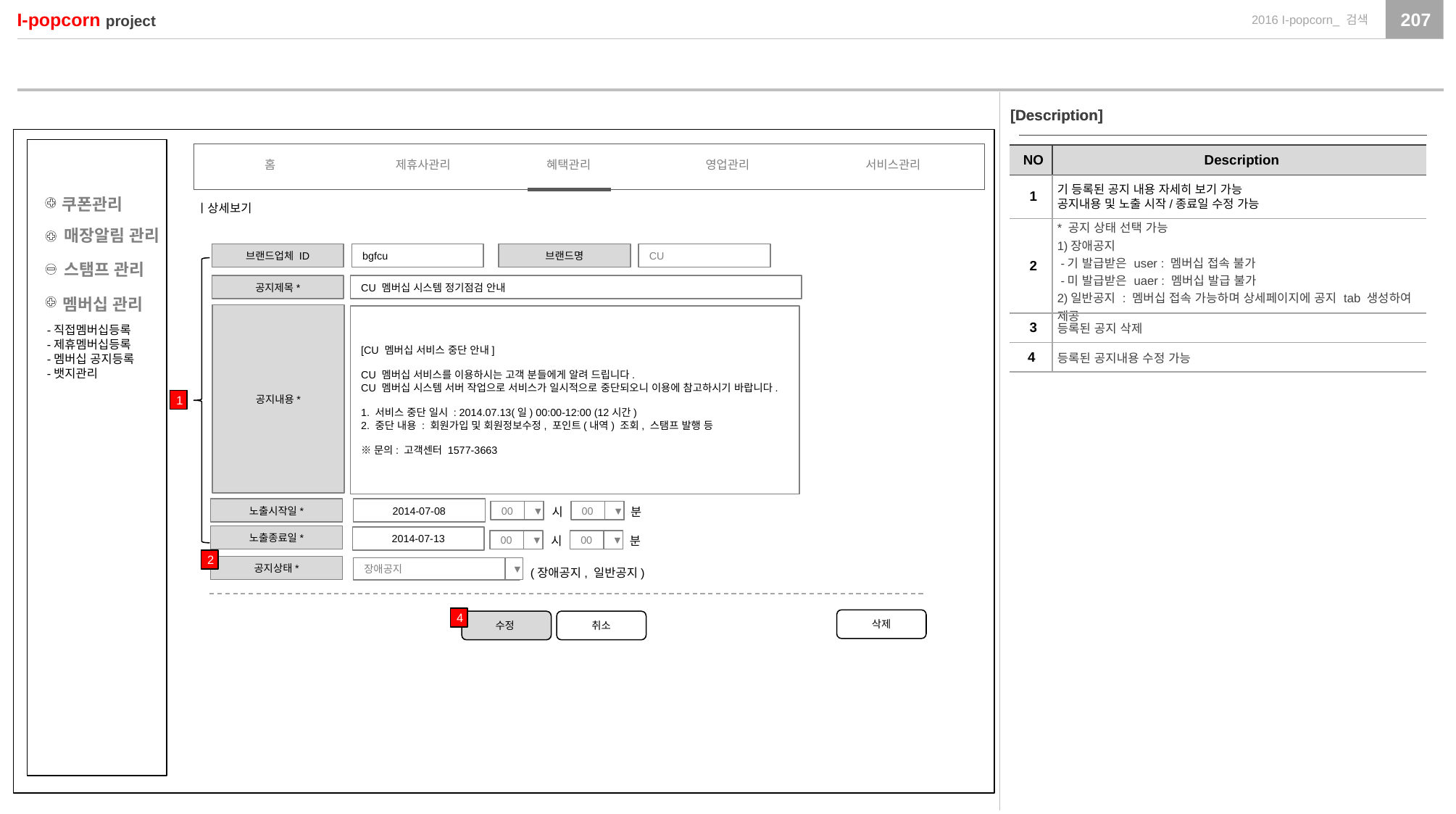

[Description]
[Description]

| NO | Description |
| --- | --- |
| 1 |  |
| 2 | \* 공지 상태 선택 가능 1)장애공지 -기 발급받은 user : 멤버십 접속 불가 -미 발급받은 uaer : 멤버십 발급 불가 2)일반공지 : 멤버십 접속 가능하며 상세페이지에 공지 tab 생성하여 제공 |
| 3 | 등록된 공지 삭제 |
| 4 | 등록된 공지내용 수정 가능 |
홈
제휴사관리
혜택관리
영업관리
서비스관리
기 등록된 공지 내용 자세히 보기 가능
공지내용 및 노출 시작/종료일 수정 가능

쿠폰관리
ㅣ상세보기

매장알림 관리

bgfcu
CU
브랜드업체 ID
브랜드명
스탬프 관리

공지제목*
CU 멤버십 시스템 정기점검 안내
멤버십 관리

공지내용*
[CU 멤버십 서비스 중단 안내]

CU 멤버십 서비스를 이용하시는 고객 분들에게 알려 드립니다.
CU 멤버십 시스템 서버 작업으로 서비스가 일시적으로 중단되오니 이용에 참고하시기 바랍니다.

1. 서비스 중단 일시 : 2014.07.13(일) 00:00-12:00 (12시간)
2. 중단 내용 : 회원가입 및 회원정보수정, 포인트(내역) 조회, 스탬프 발행 등

※문의: 고객센터 1577-3663
-직접멤버십등록
-제휴멤버십등록
-멤버십 공지등록
-뱃지관리
1
노출시작일*
2014-07-08
시
분
00
▼
00
▼
노출종료일*
2014-07-13
시
분
00
▼
00
▼
2
공지상태*
장애공지
▼
(장애공지, 일반공지)
4
삭제
수정
취소